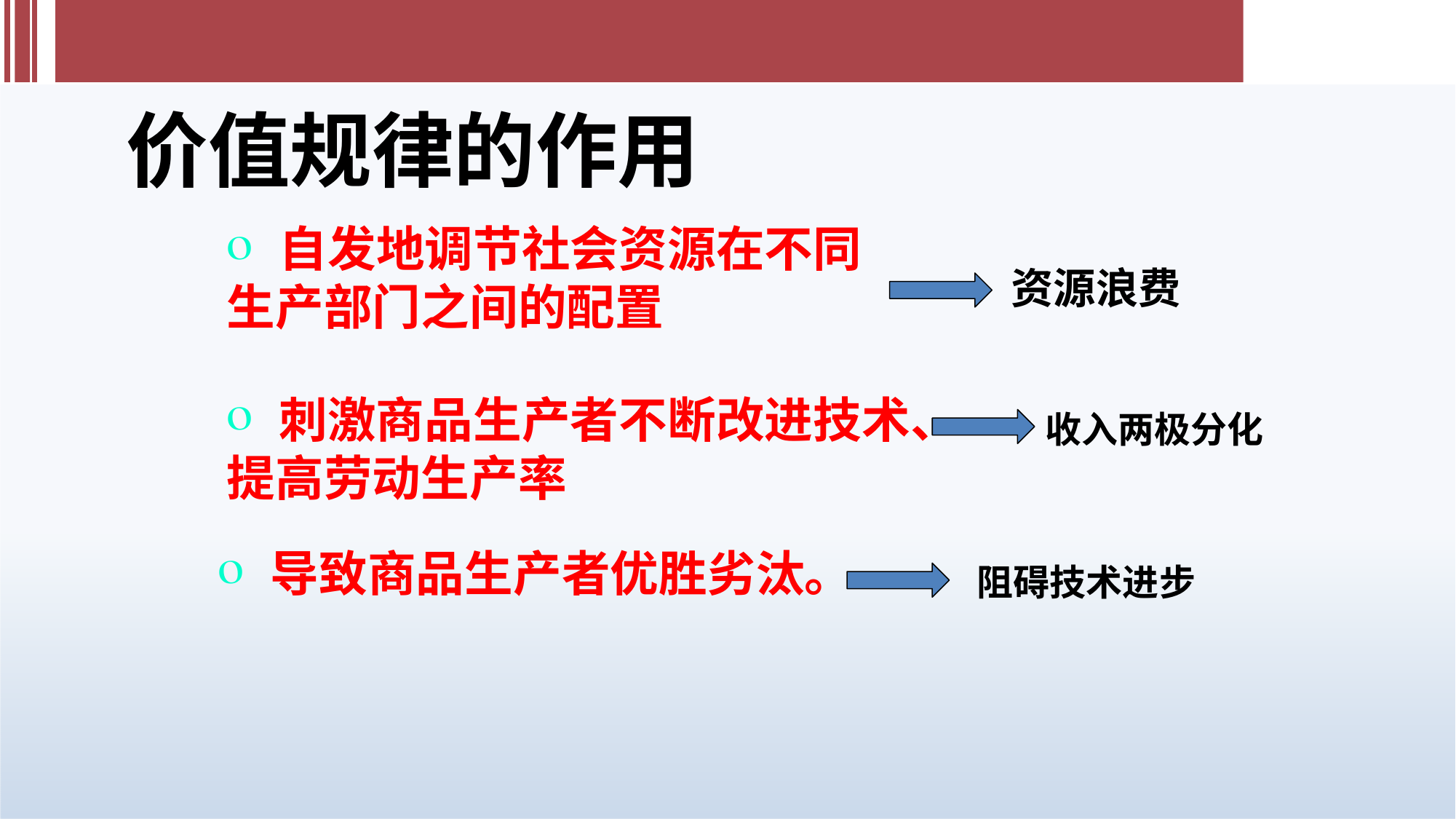

# 价值规律的作用

 自发地调节社会资源在不同生产部门之间的配置
资源浪费

 刺激商品生产者不断改进技术、提高劳动生产率
收入两极分化

 导致商品生产者优胜劣汰。
阻碍技术进步